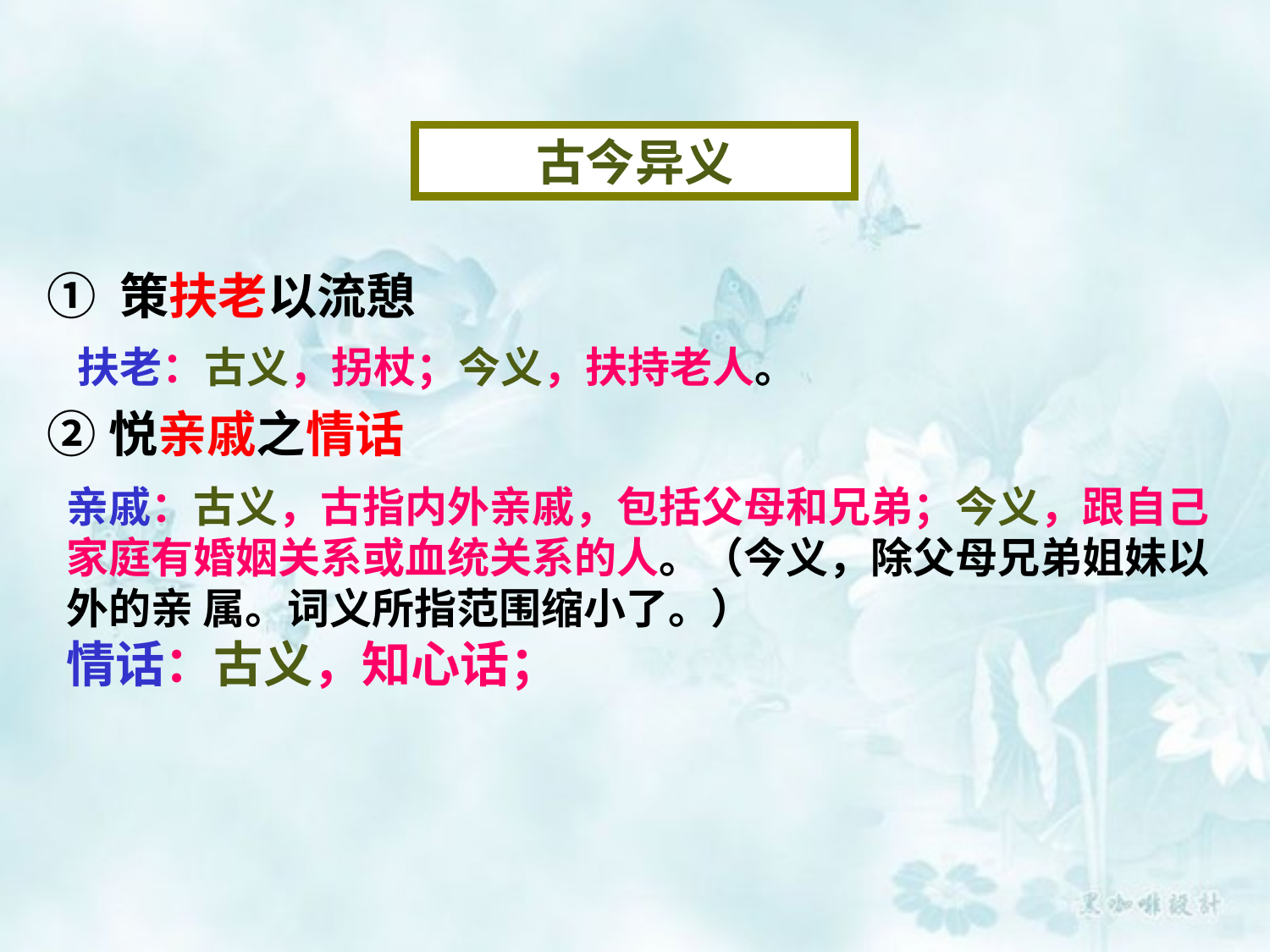

古今异义
① 策扶老以流憩

②悦亲戚之情话

扶老：古义，拐杖；今义，扶持老人。

亲戚：古义，古指内外亲戚，包括父母和兄弟；今义，跟自己家庭有婚姻关系或血统关系的人。（今义，除父母兄弟姐妹以外的亲 属。词义所指范围缩小了。）
情话：古义，知心话；